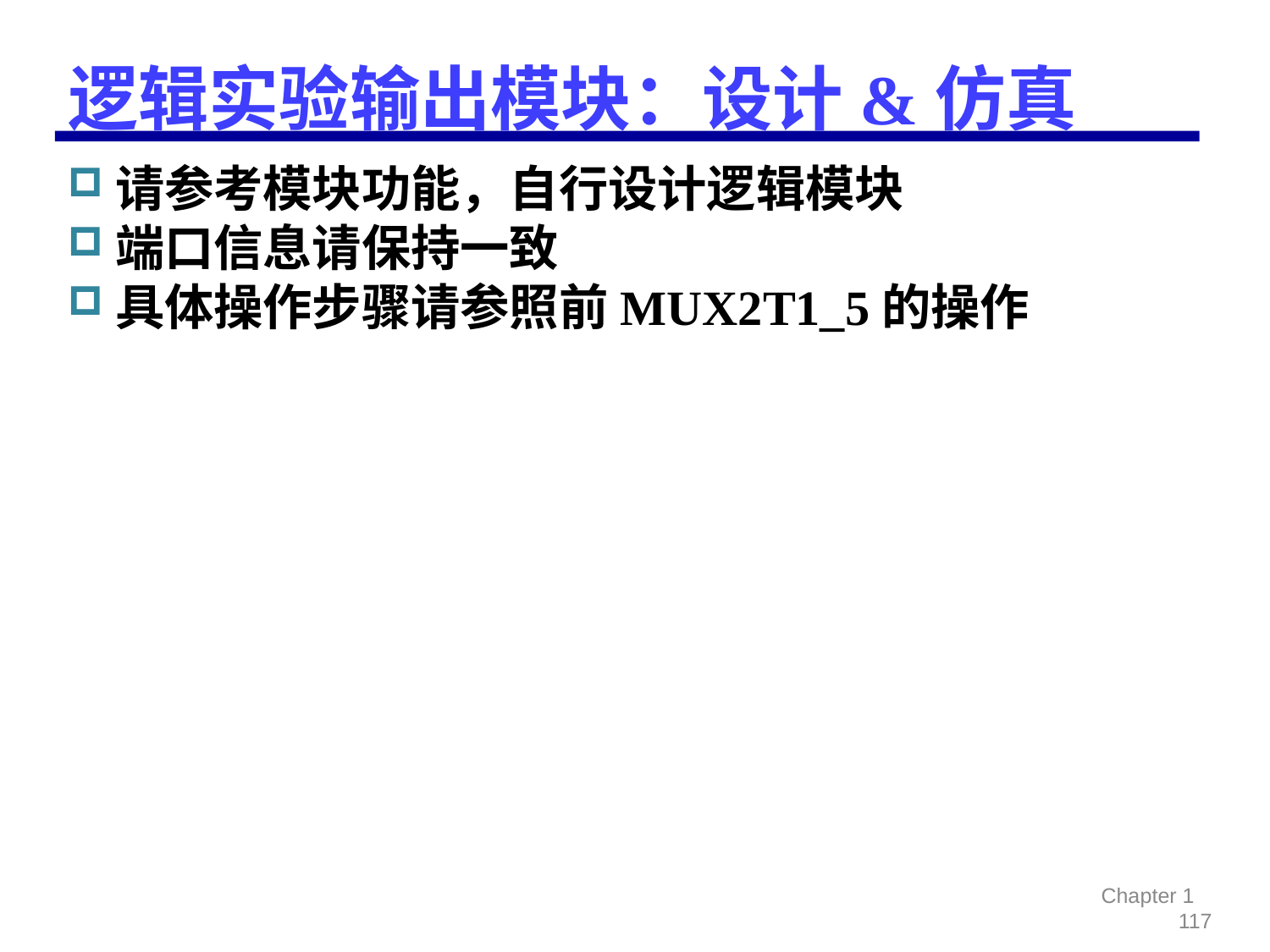

# 逻辑实验输出模块：设计&仿真
请参考模块功能，自行设计逻辑模块
端口信息请保持一致
具体操作步骤请参照前MUX2T1_5的操作
Chapter 1   117